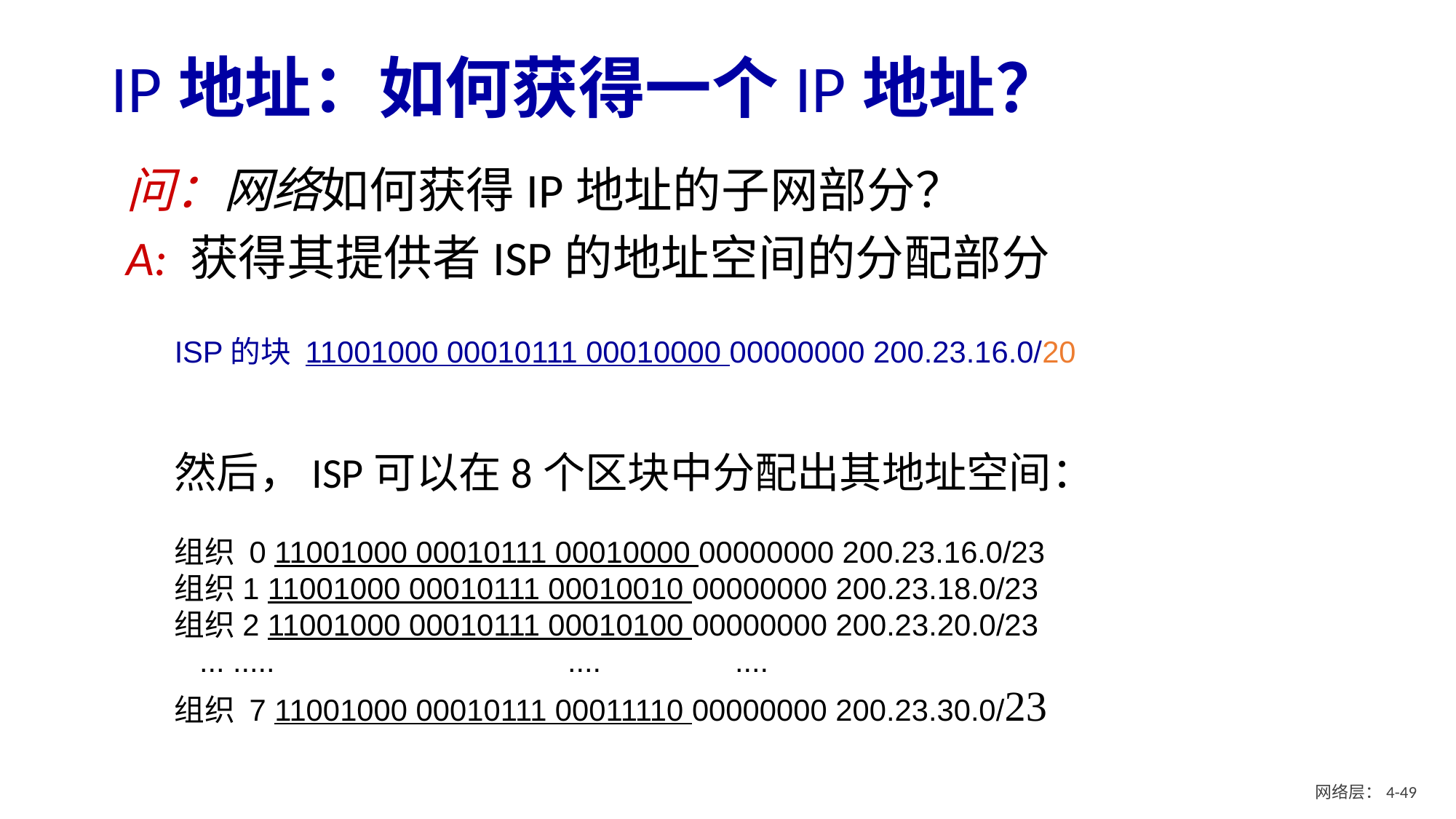

# IP地址：如何获得一个IP地址？
问：网络如何获得IP地址的子网部分？
A: 获得其提供者ISP的地址空间的分配部分
ISP的块 11001000 00010111 00010000 00000000 200.23.16.0/20

然后，ISP可以在8个区块中分配出其地址空间：

组织 0 11001000 00010111 00010000 00000000 200.23.16.0/23
组织1 11001000 00010111 00010010 00000000 200.23.18.0/23
组织2 11001000 00010111 00010100 00000000 200.23.20.0/23
   ... .....                                   ....                ....
组织 7 11001000 00010111 00011110 00000000 200.23.30.0/23

网络层：4-49